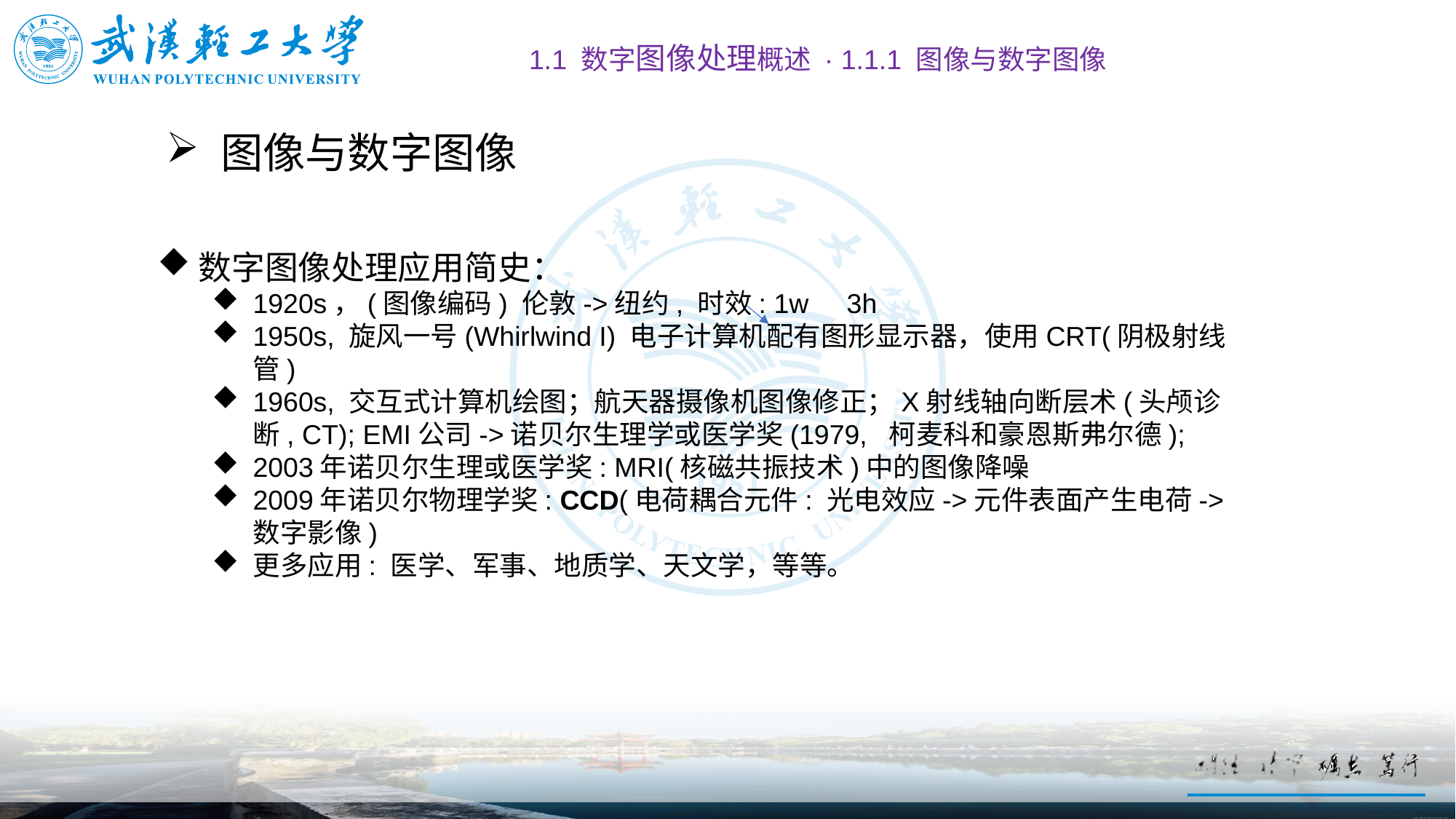

1.1 数字图像处理概述 · 1.1.1 图像与数字图像
# 图像与数字图像

数字图像处理应用简史：
1920s，(图像编码) 伦敦->纽约, 时效: 1w     3h
1950s, 旋风一号(Whirlwind I) 电子计算机配有图形显示器，使用CRT(阴极射线管)
1960s, 交互式计算机绘图；航天器摄像机图像修正；X射线轴向断层术(头颅诊断, CT); EMI公司->诺贝尔生理学或医学奖(1979,  柯麦科和豪恩斯弗尔德);
2003年诺贝尔生理或医学奖: MRI(核磁共振技术)中的图像降噪
2009年诺贝尔物理学奖: CCD(电荷耦合元件: 光电效应->元件表面产生电荷->数字影像)
更多应用: 医学、军事、地质学、天文学，等等。